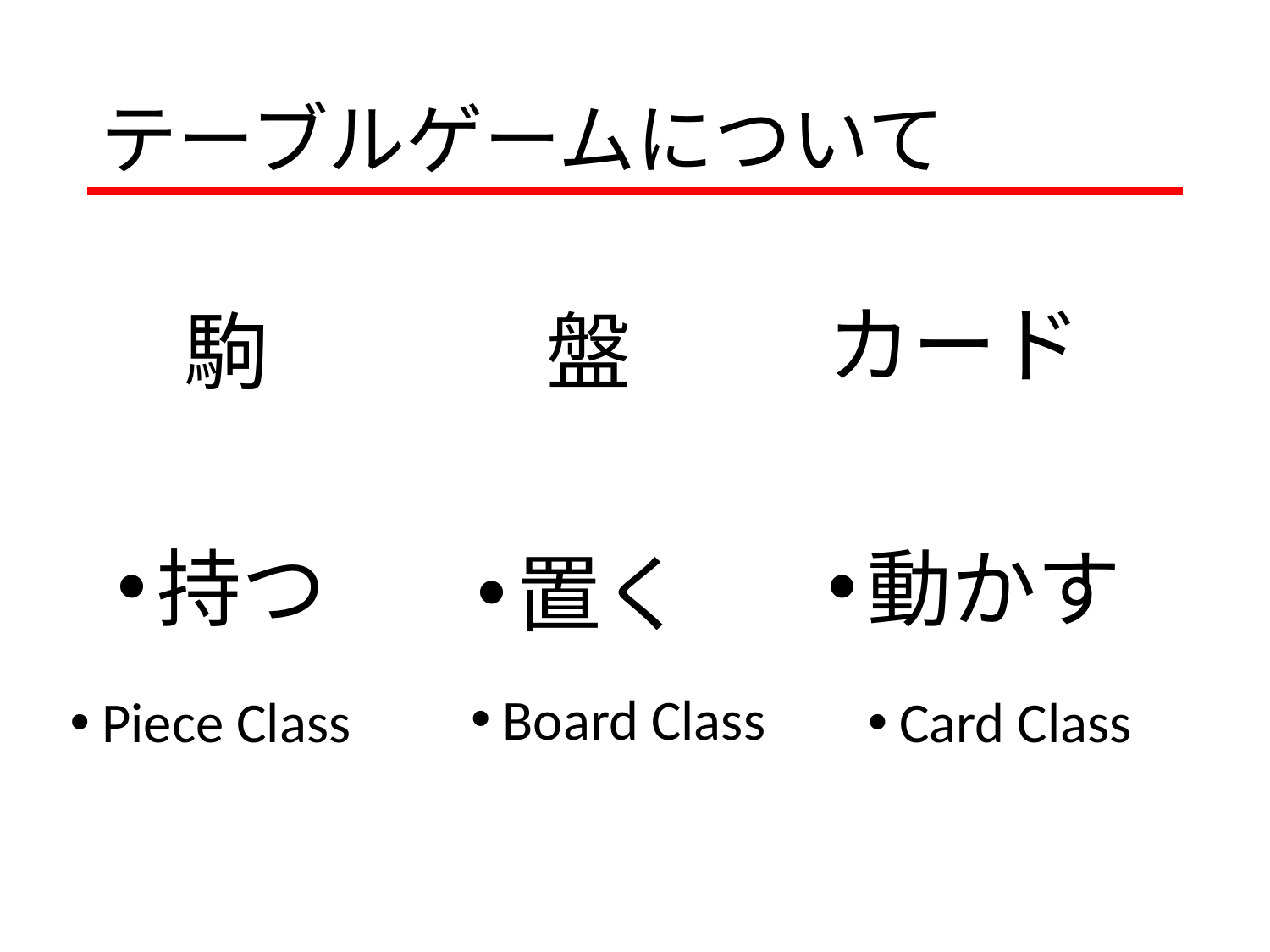

# テーブルゲームについて
カード
駒
盤
動かす
持つ
置く
Board Class
Piece Class
Card Class